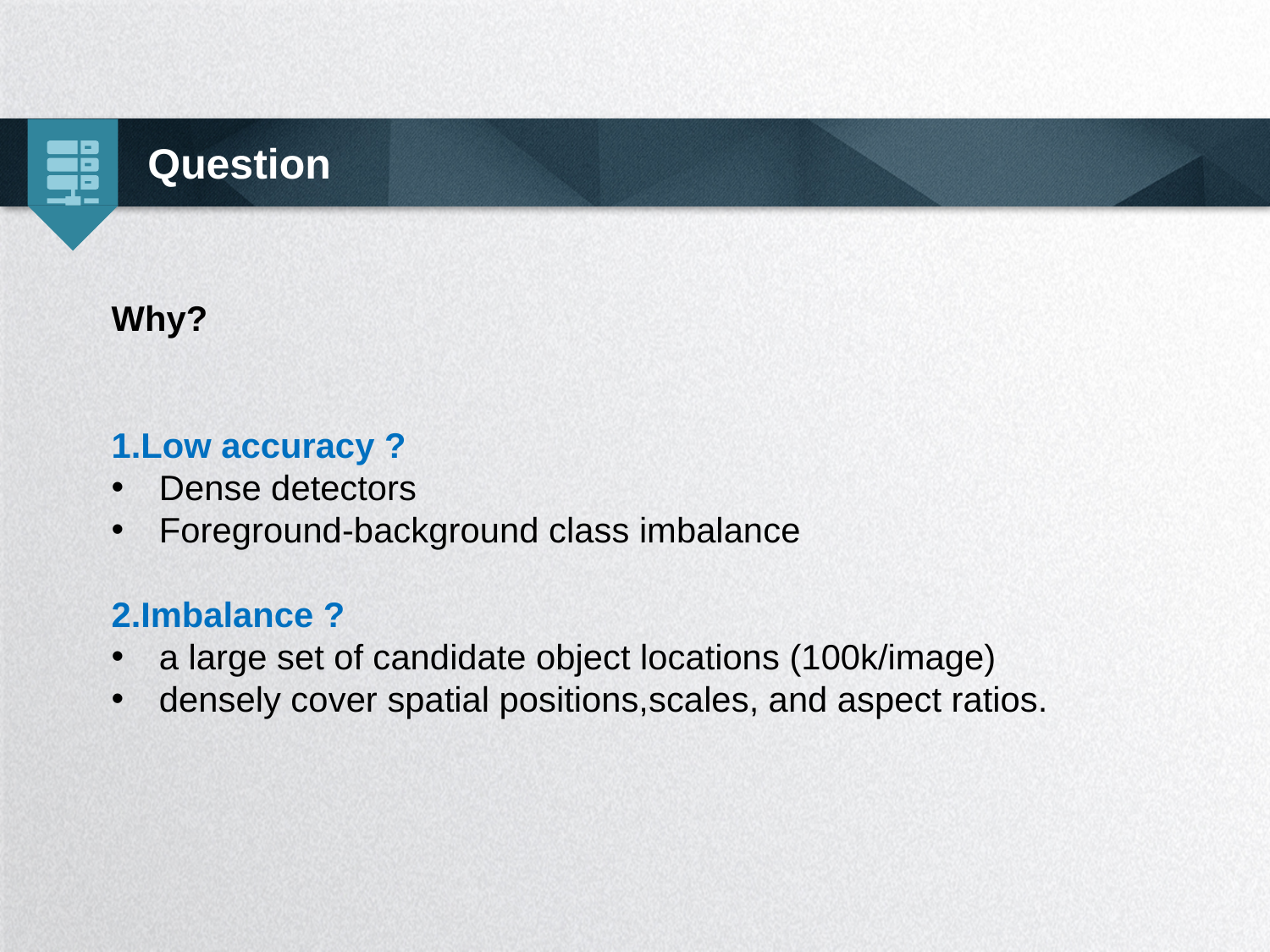

Question
Why?

1.Low accuracy ?
Dense detectors
Foreground-background class imbalance

2.Imbalance ?
a large set of candidate object locations (100k/image)
densely cover spatial positions,scales, and aspect ratios.

延时符